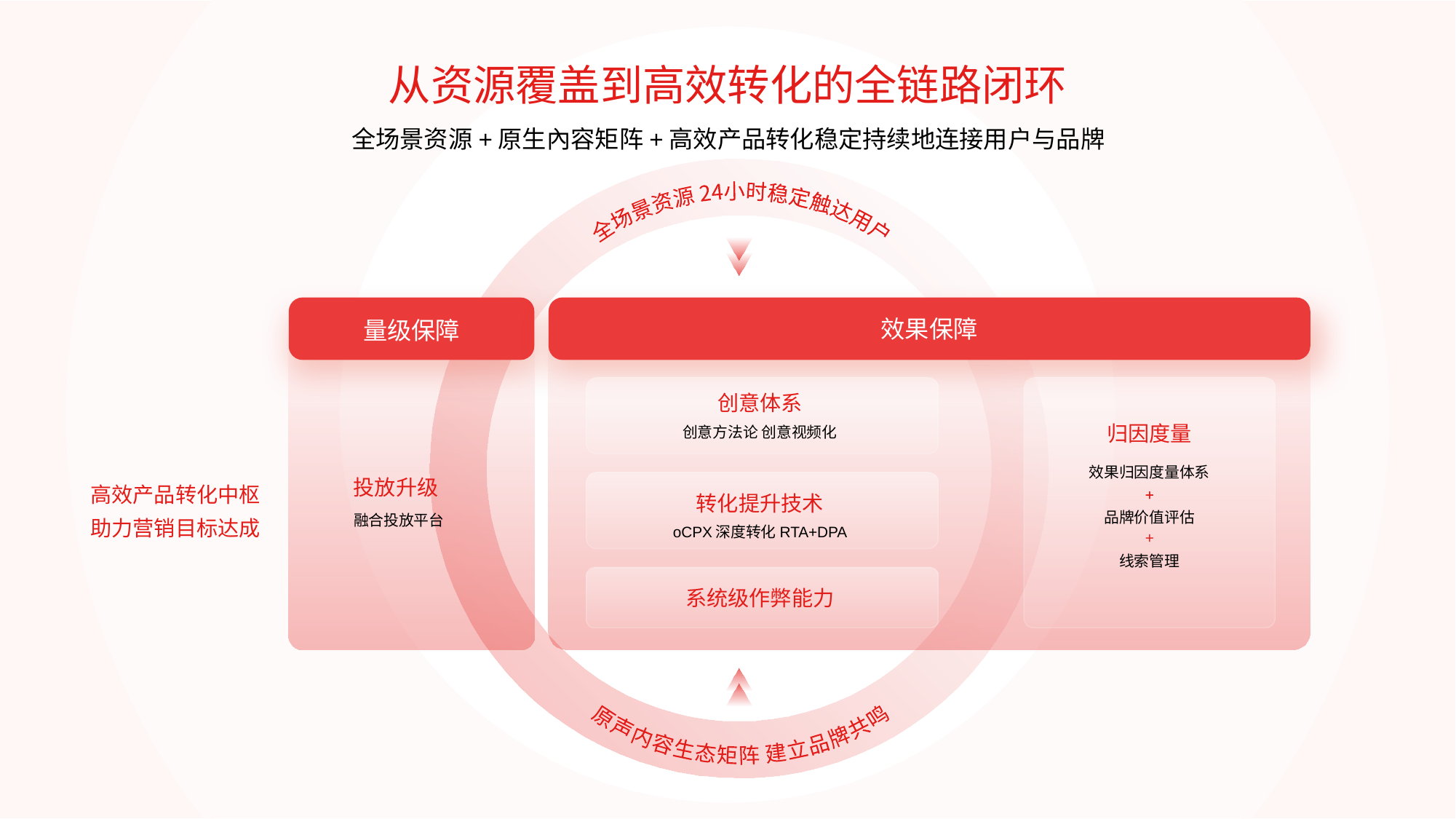

从资源覆盖到高效转化的全链路闭环
全场景资源+原生內容矩阵+高效产品转化稳定持续地连接用户与品牌

全场景资源 24小时稳定触达用户

效果保障
量级保障

创意体系
创意方法论 创意视频化
归因度量
效果归因度量体系
+
+
品牌价值评估
+
线索管理
原声内容生态矩阵 建立品牌共鸣
高效产品转化中枢
助力营销目标达成
投放升级

转化提升技术
oCPX深度转化RTA+DPA
融合投放平台

系统级作弊能力